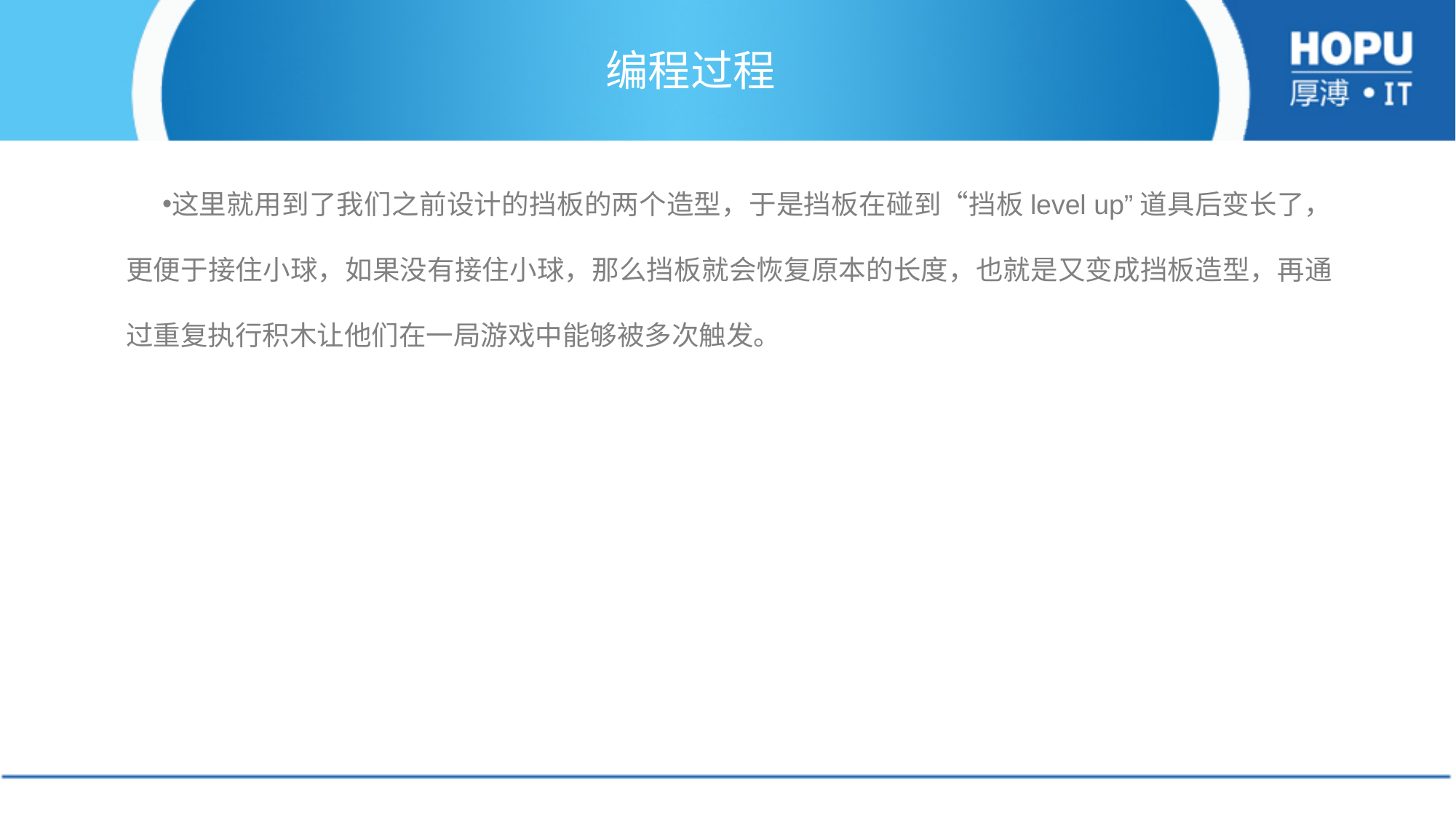

# 编程过程
这里就用到了我们之前设计的挡板的两个造型，于是挡板在碰到“挡板level up”道具后变长了，更便于接住小球，如果没有接住小球，那么挡板就会恢复原本的长度，也就是又变成挡板造型，再通过重复执行积木让他们在一局游戏中能够被多次触发。